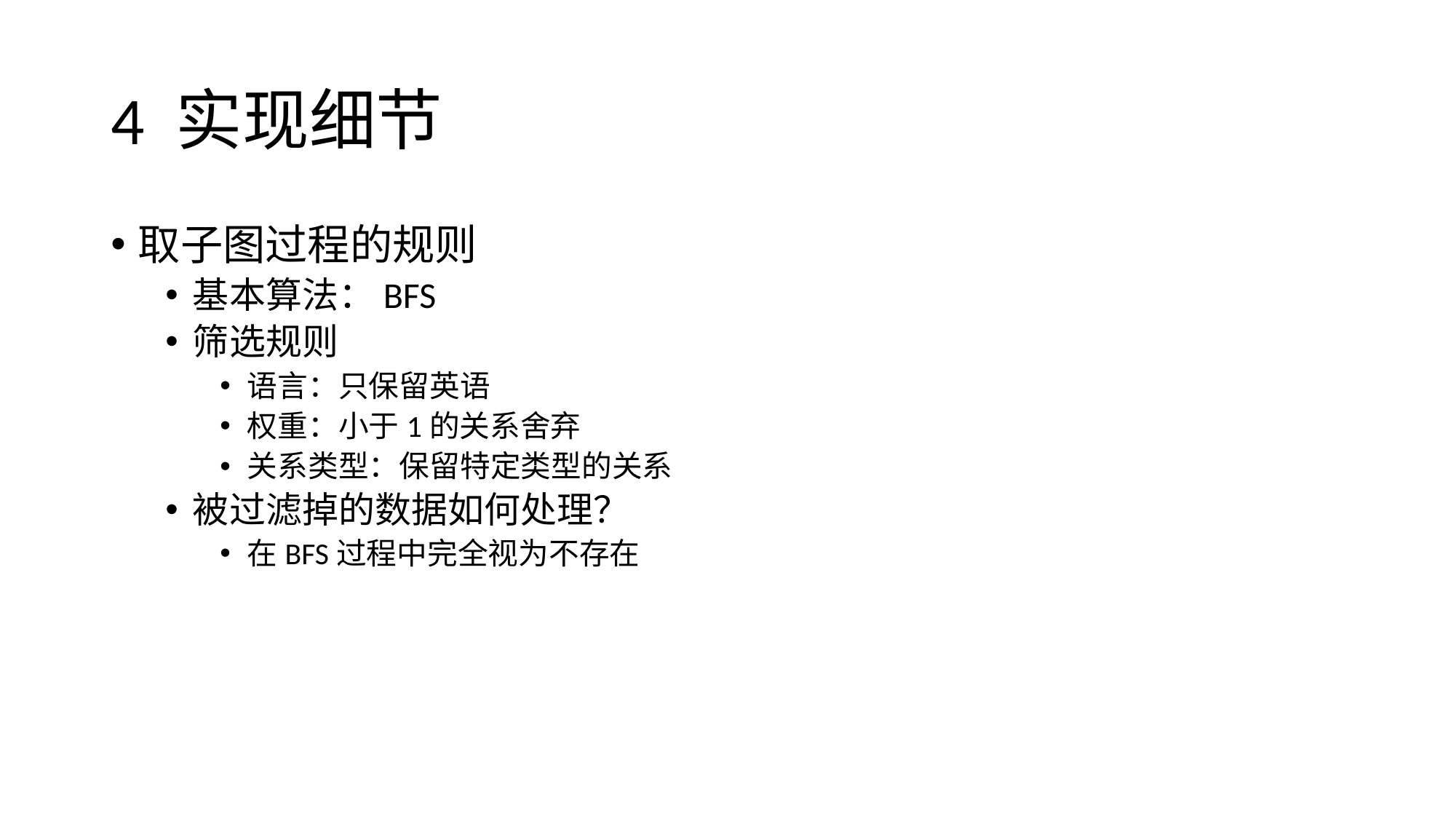

# 4 实现细节
取子图过程的规则
基本算法：BFS
筛选规则
语言：只保留英语
权重：小于1的关系舍弃
关系类型：保留特定类型的关系
被过滤掉的数据如何处理？
在BFS过程中完全视为不存在